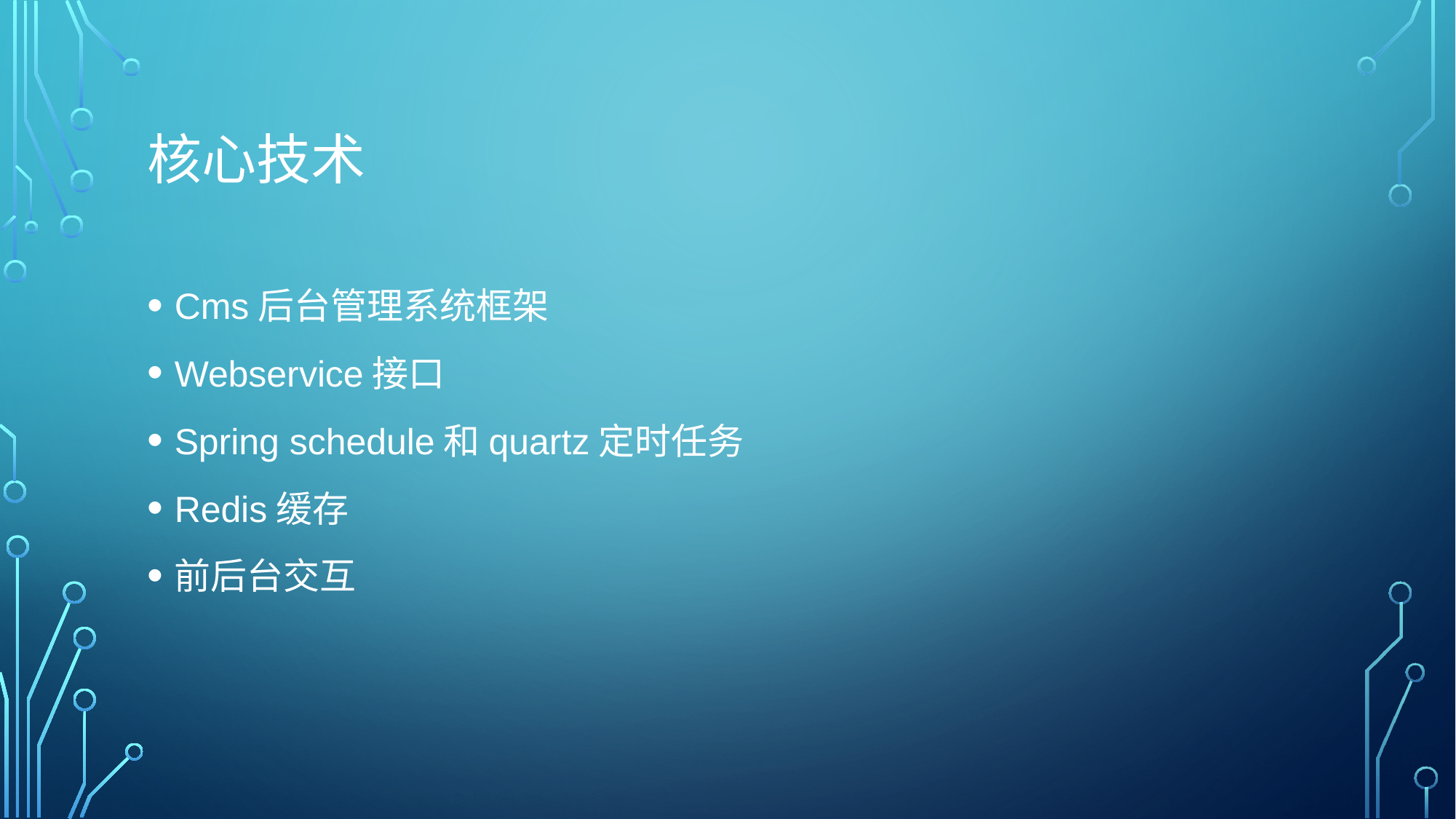

# 核心技术
Cms后台管理系统框架
Webservice接口
Spring schedule和quartz定时任务
Redis缓存
前后台交互